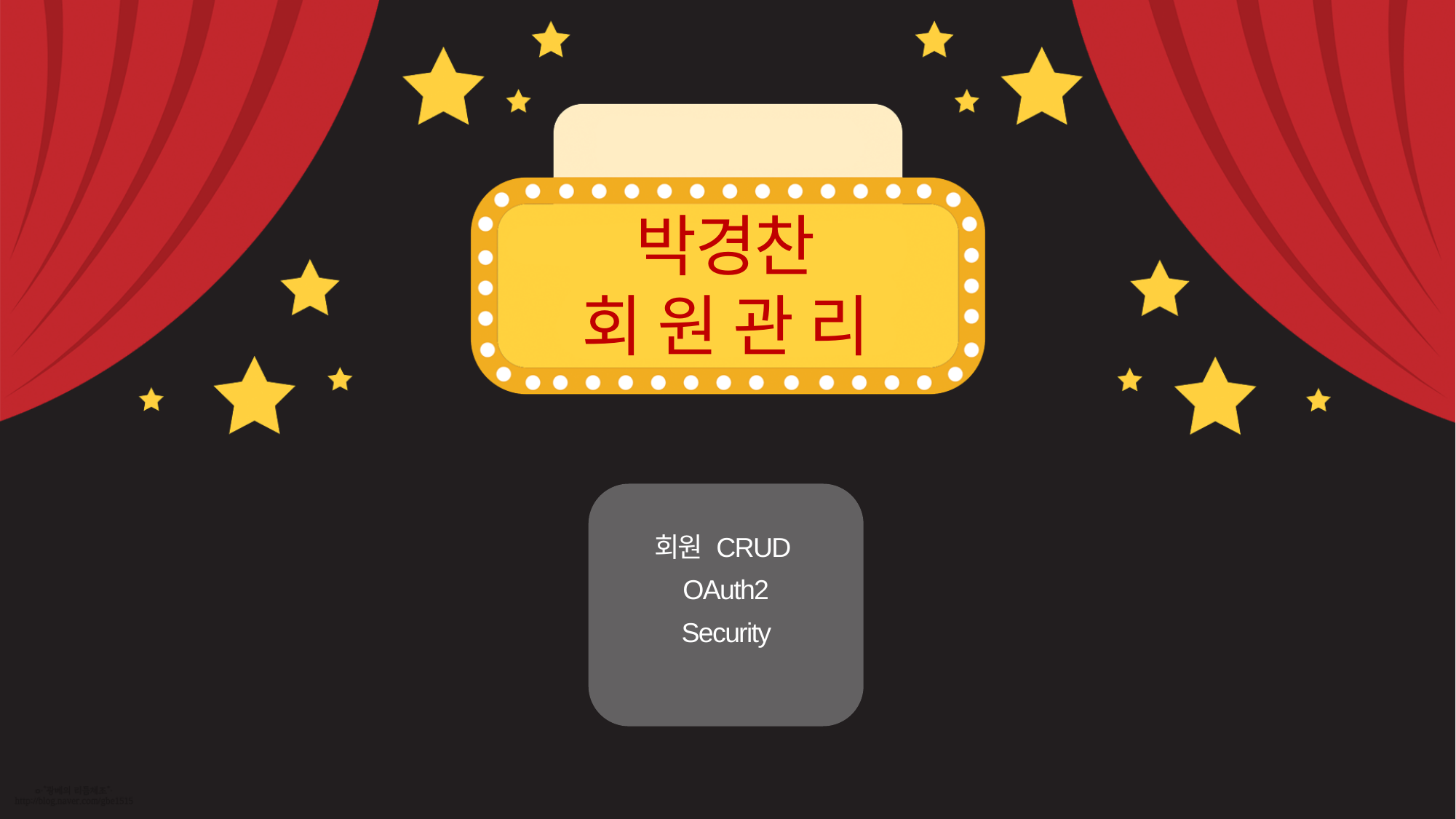

박경찬
회 원 관 리

회원 CRUD
OAuth2
 Security